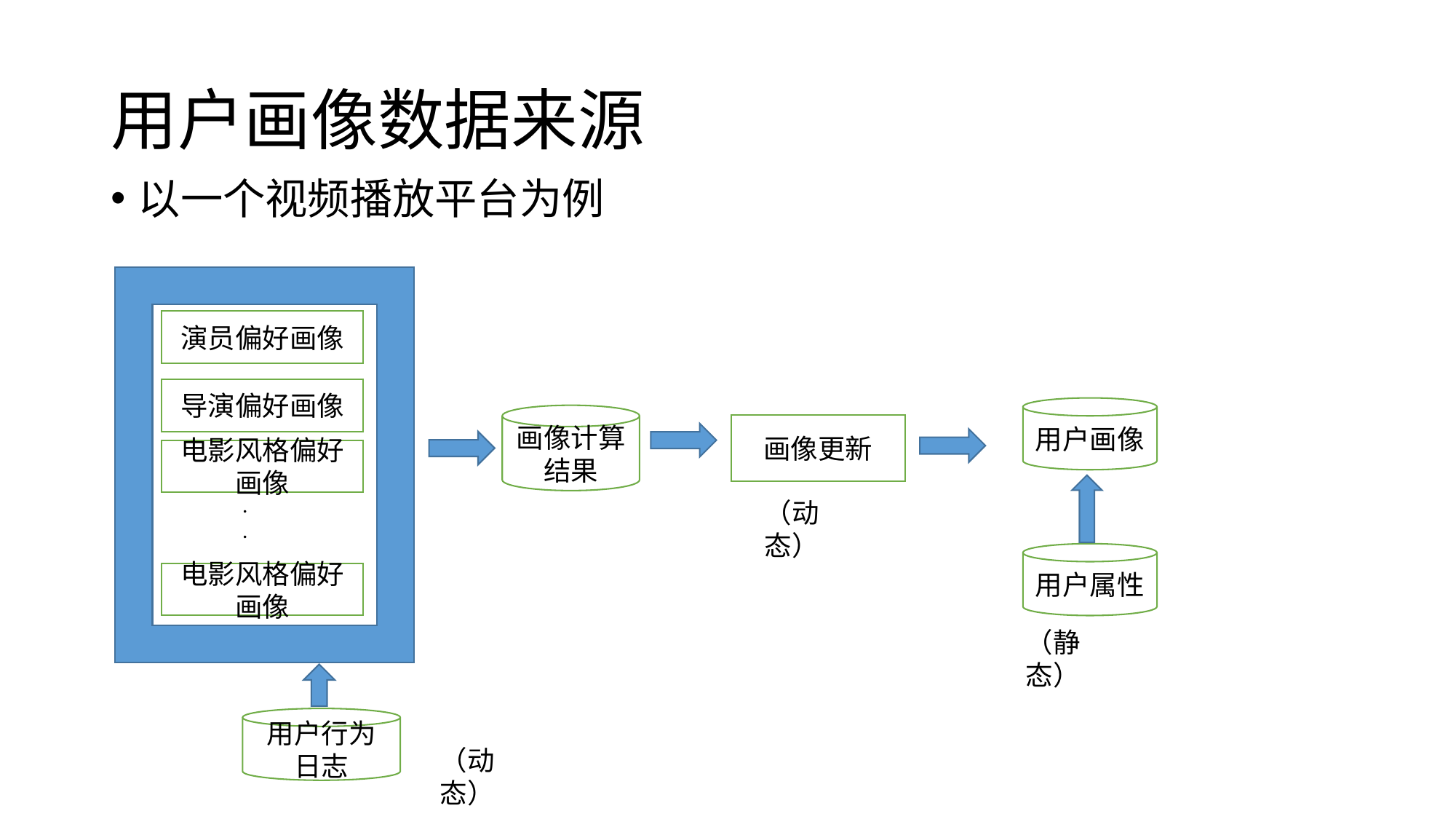

# 用户画像数据来源
以一个视频播放平台为例

演员偏好画像
导演偏好画像
用户画像
画像计算结果
画像更新

电影风格偏好画像

.
.
（动态）
用户属性
电影风格偏好画像
（静态）

用户行为日志
（动态）